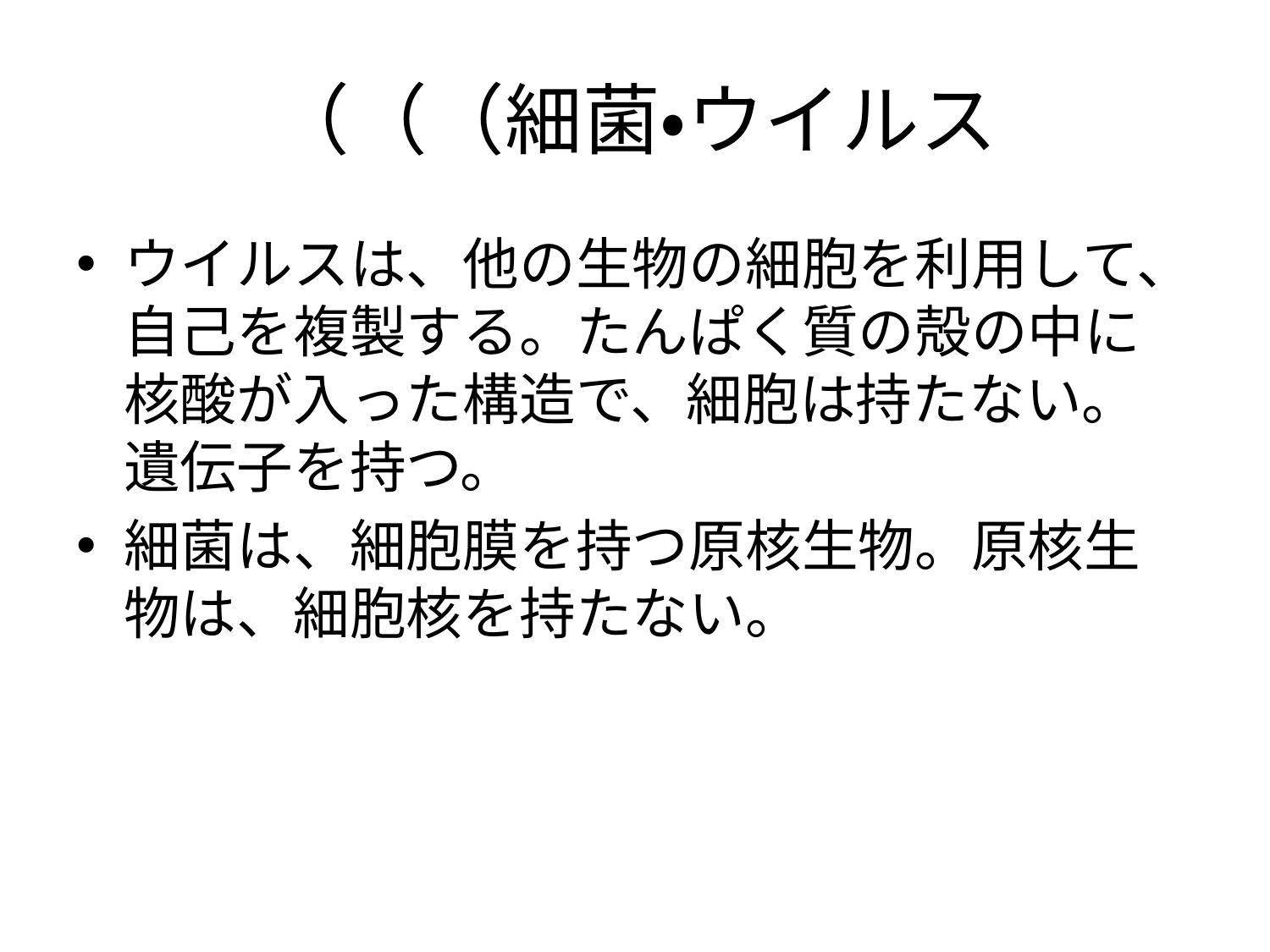

# （（（細菌・ウイルス
ウイルスは、他の生物の細胞を利用して、自己を複製する。たんぱく質の殻の中に核酸が入った構造で、細胞は持たない。遺伝子を持つ。
細菌は、細胞膜を持つ原核生物。原核生物は、細胞核を持たない。